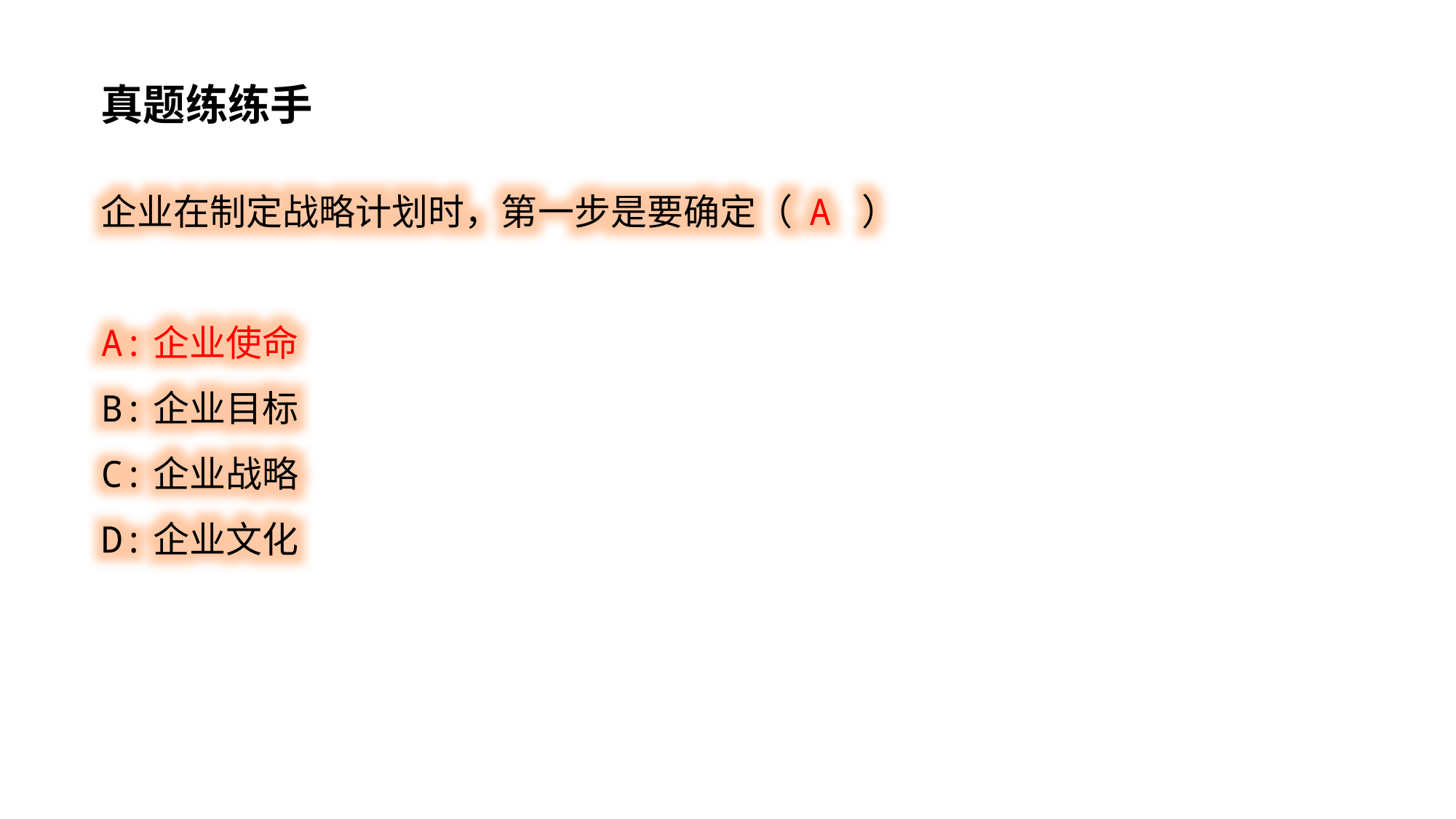

真题练练手
企业在制定战略计划时，第一步是要确定（ A ）

A:企业使命
B:企业目标
C:企业战略
D:企业文化